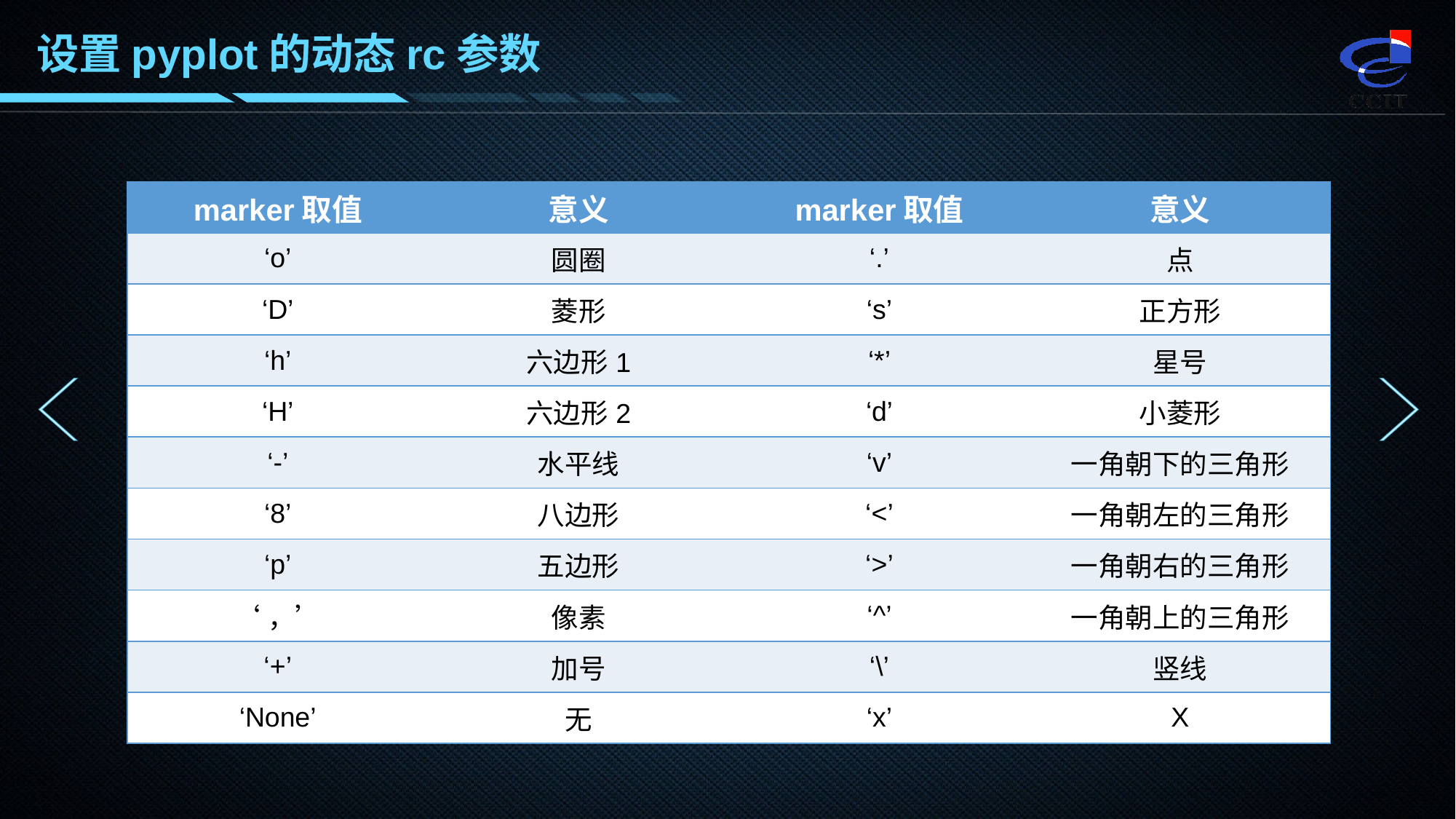

设置pyplot的动态rc参数
| marker取值 | 意义 | marker取值 | 意义 |
| --- | --- | --- | --- |
| ‘o’ | 圆圈 | ‘.’ | 点 |
| ‘D’ | 菱形 | ‘s’ | 正方形 |
| ‘h’ | 六边形1 | ‘\*’ | 星号 |
| ‘H’ | 六边形2 | ‘d’ | 小菱形 |
| ‘-’ | 水平线 | ‘v’ | 一角朝下的三角形 |
| ‘8’ | 八边形 | ‘<’ | 一角朝左的三角形 |
| ‘p’ | 五边形 | ‘>’ | 一角朝右的三角形 |
| ‘，’ | 像素 | ‘^’ | 一角朝上的三角形 |
| ‘+’ | 加号 | ‘\’ | 竖线 |
| ‘None’ | 无 | ‘x’ | X |